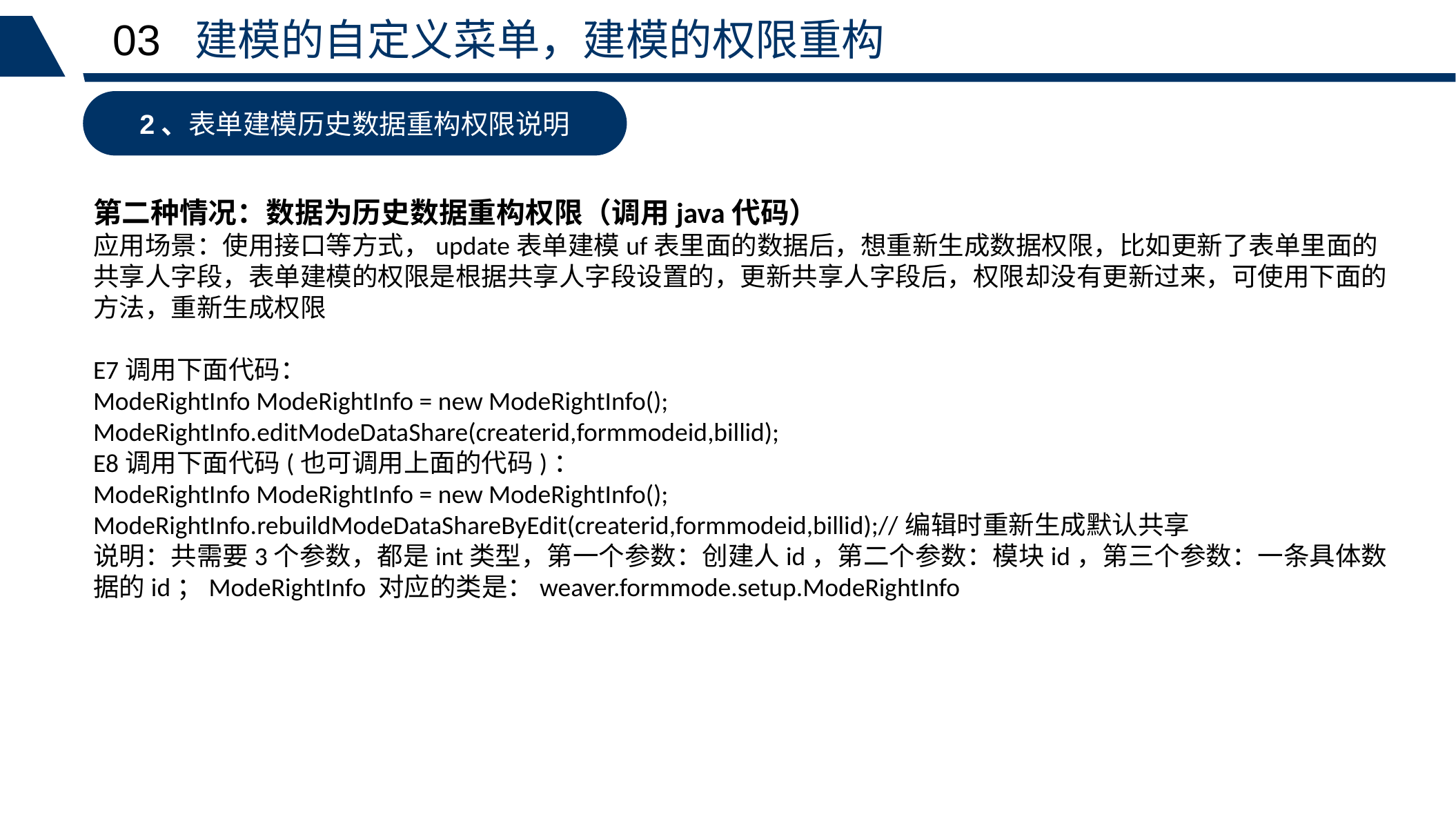

03  建模的自定义菜单，建模的权限重构

2、表单建模历史数据重构权限说明
第二种情况：数据为历史数据重构权限（调用java代码）
应用场景：使用接口等方式，update表单建模uf表里面的数据后，想重新生成数据权限，比如更新了表单里面的共享人字段，表单建模的权限是根据共享人字段设置的，更新共享人字段后，权限却没有更新过来，可使用下面的方法，重新生成权限

E7调用下面代码：
ModeRightInfo ModeRightInfo = new ModeRightInfo();
ModeRightInfo.editModeDataShare(createrid,formmodeid,billid);
E8调用下面代码(也可调用上面的代码)：
ModeRightInfo ModeRightInfo = new ModeRightInfo();
ModeRightInfo.rebuildModeDataShareByEdit(createrid,formmodeid,billid);//编辑时重新生成默认共享
说明：共需要3个参数，都是int类型，第一个参数：创建人id，第二个参数：模块id，第三个参数：一条具体数据的id；ModeRightInfo 对应的类是：weaver.formmode.setup.ModeRightInfo
四不伤害